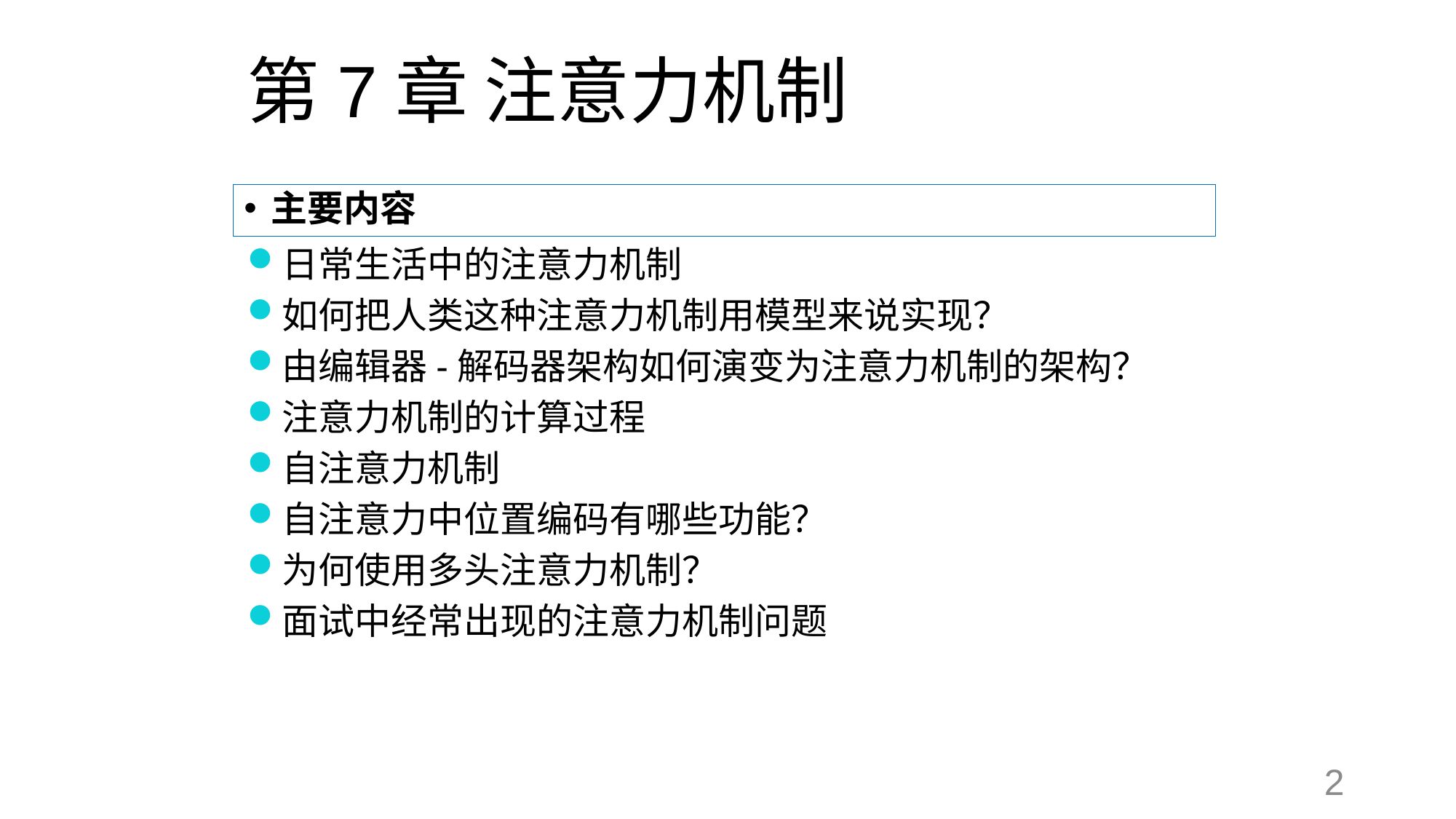

# 第7章 注意力机制
主要内容
日常生活中的注意力机制
如何把人类这种注意力机制用模型来说实现？
由编辑器-解码器架构如何演变为注意力机制的架构？
注意力机制的计算过程
自注意力机制
自注意力中位置编码有哪些功能？
为何使用多头注意力机制？
面试中经常出现的注意力机制问题

2